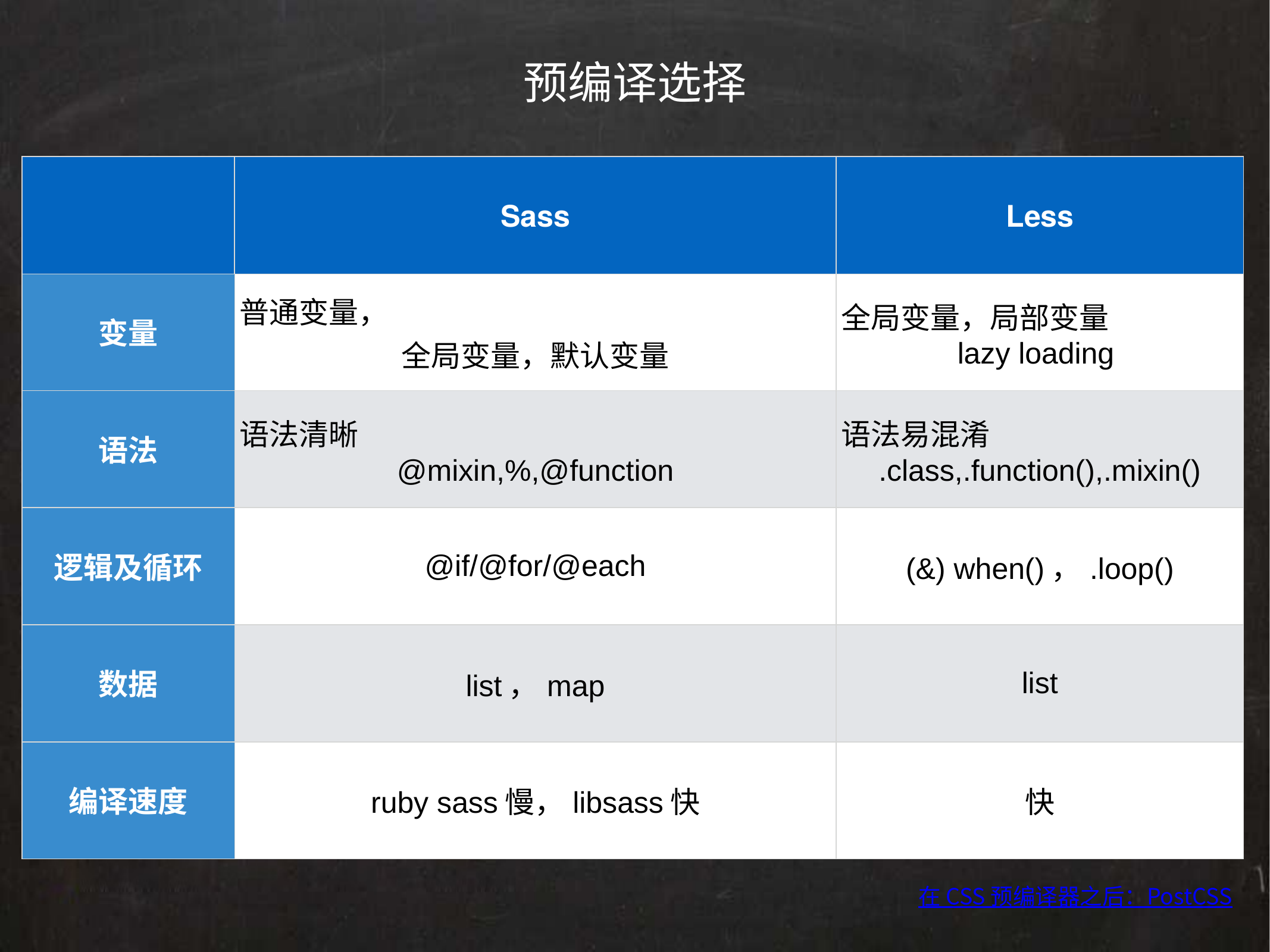

预编译选择
|  | Sass | Less |
| --- | --- | --- |
| 变量 | 普通变量， 全局变量，默认变量 | 全局变量，局部变量 lazy loading |
| 语法 | 语法清晰 @mixin,%,@function | 语法易混淆 .class,.function(),.mixin() |
| 逻辑及循环 | @if/@for/@each | (&) when()，.loop() |
| 数据 | list，map | list |
| 编译速度 | ruby sass慢，libsass快 | 快 |
在 CSS 预编译器之后：PostCSS